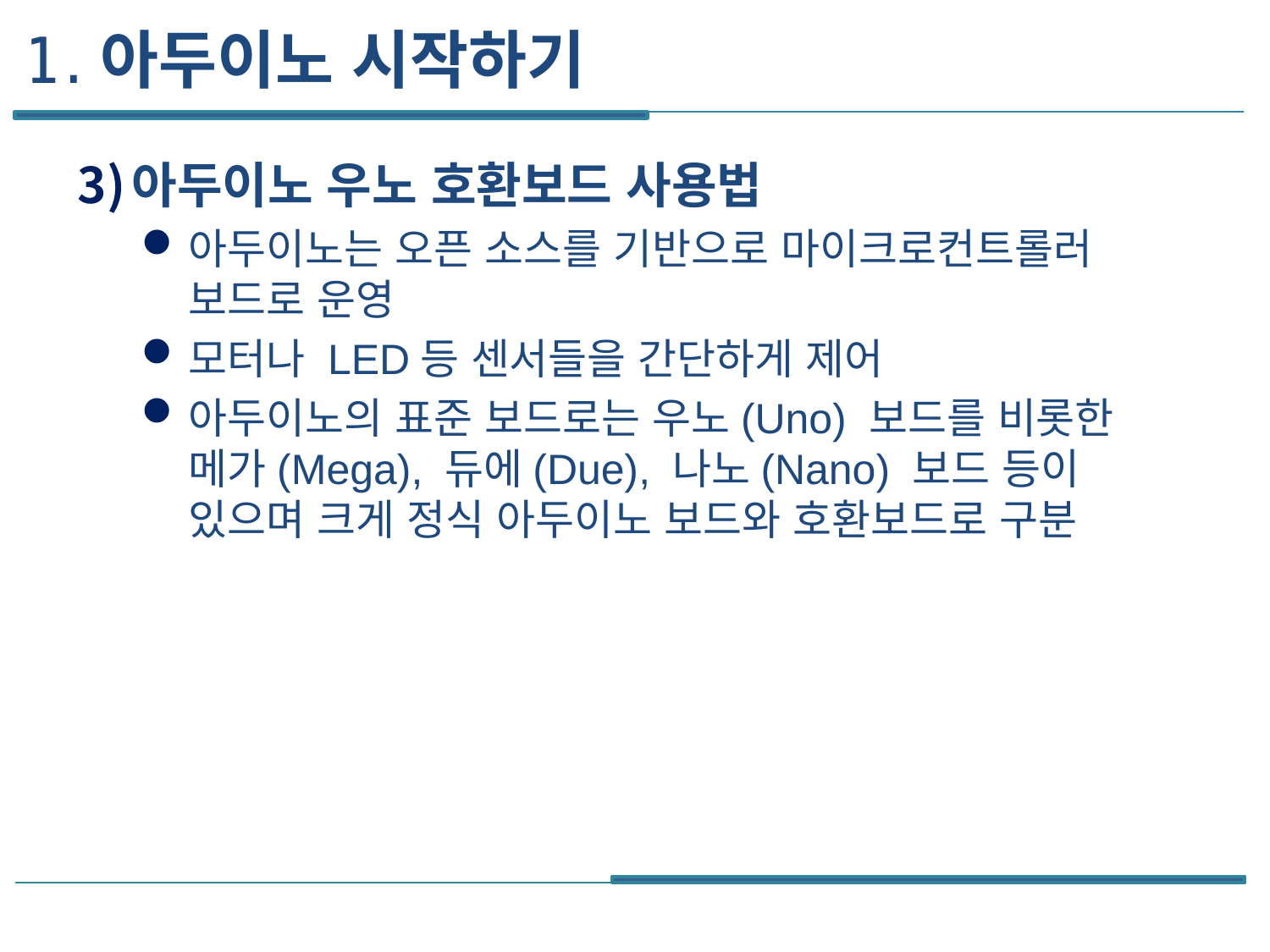

# 1.아두이노 시작하기
아두이노 우노 호환보드 사용법
아두이노는 오픈 소스를 기반으로 마이크로컨트롤러 보드로 운영
모터나 LED등 센서들을 간단하게 제어
아두이노의 표준 보드로는 우노(Uno) 보드를 비롯한 메가(Mega), 듀에(Due), 나노(Nano) 보드 등이 있으며 크게 정식 아두이노 보드와 호환보드로 구분